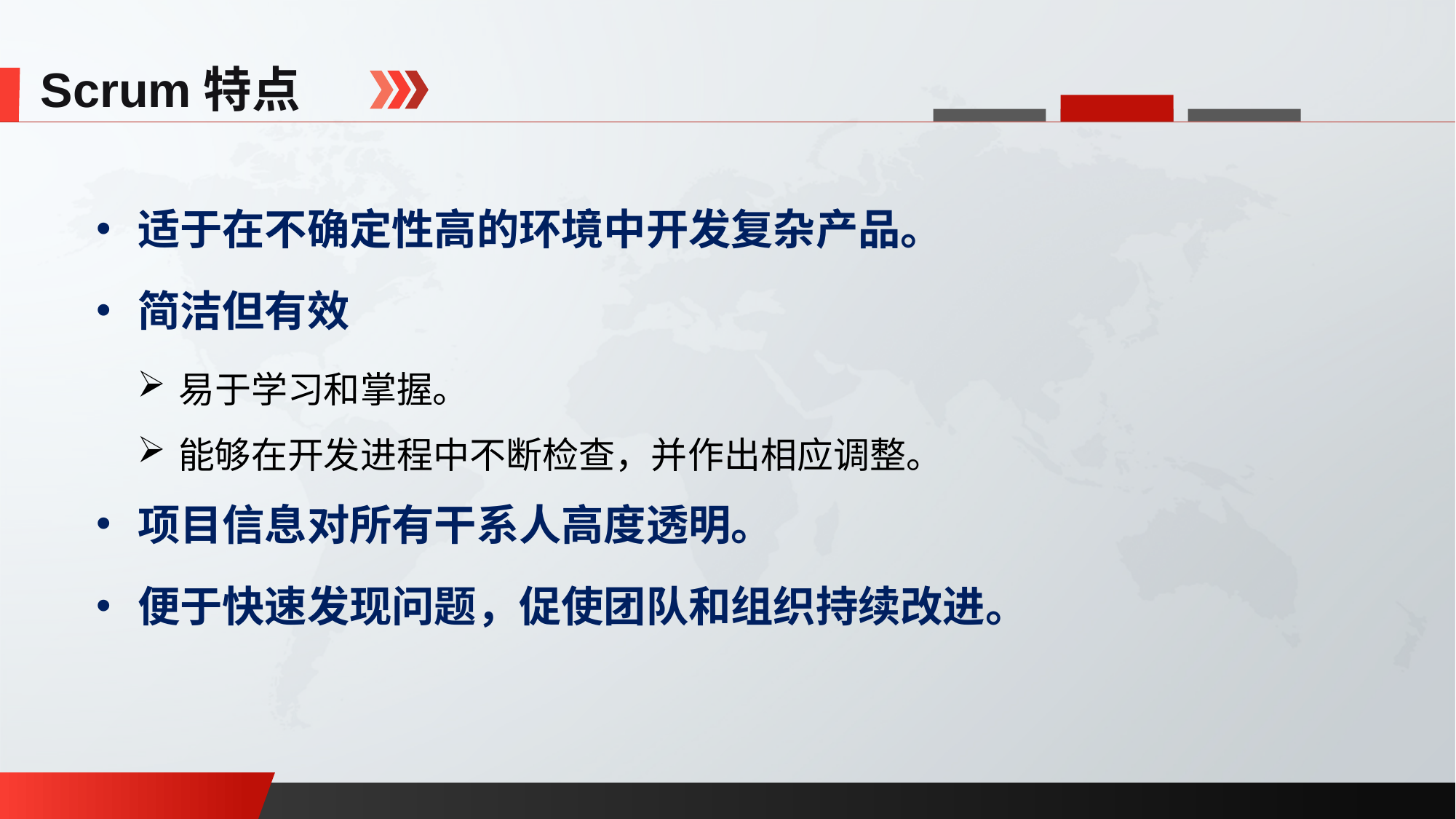

Scrum特点

适于在不确定性高的环境中开发复杂产品。
简洁但有效
易于学习和掌握。
能够在开发进程中不断检查，并作出相应调整。
项目信息对所有干系人高度透明。
便于快速发现问题，促使团队和组织持续改进。